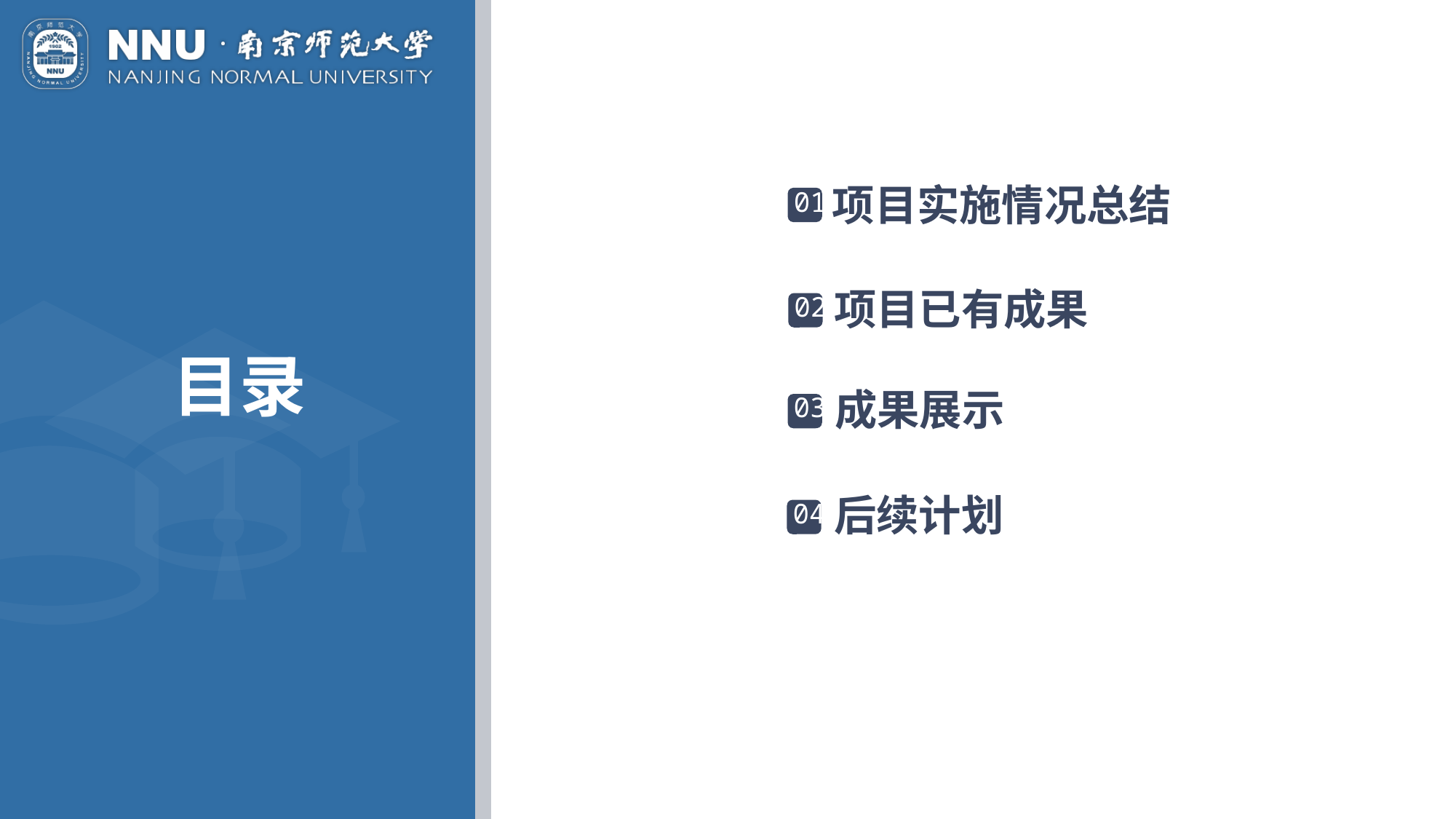

项目实施情况总结

01
项目已有成果

02

目录
成果展示

03
04
后续计划

04
05